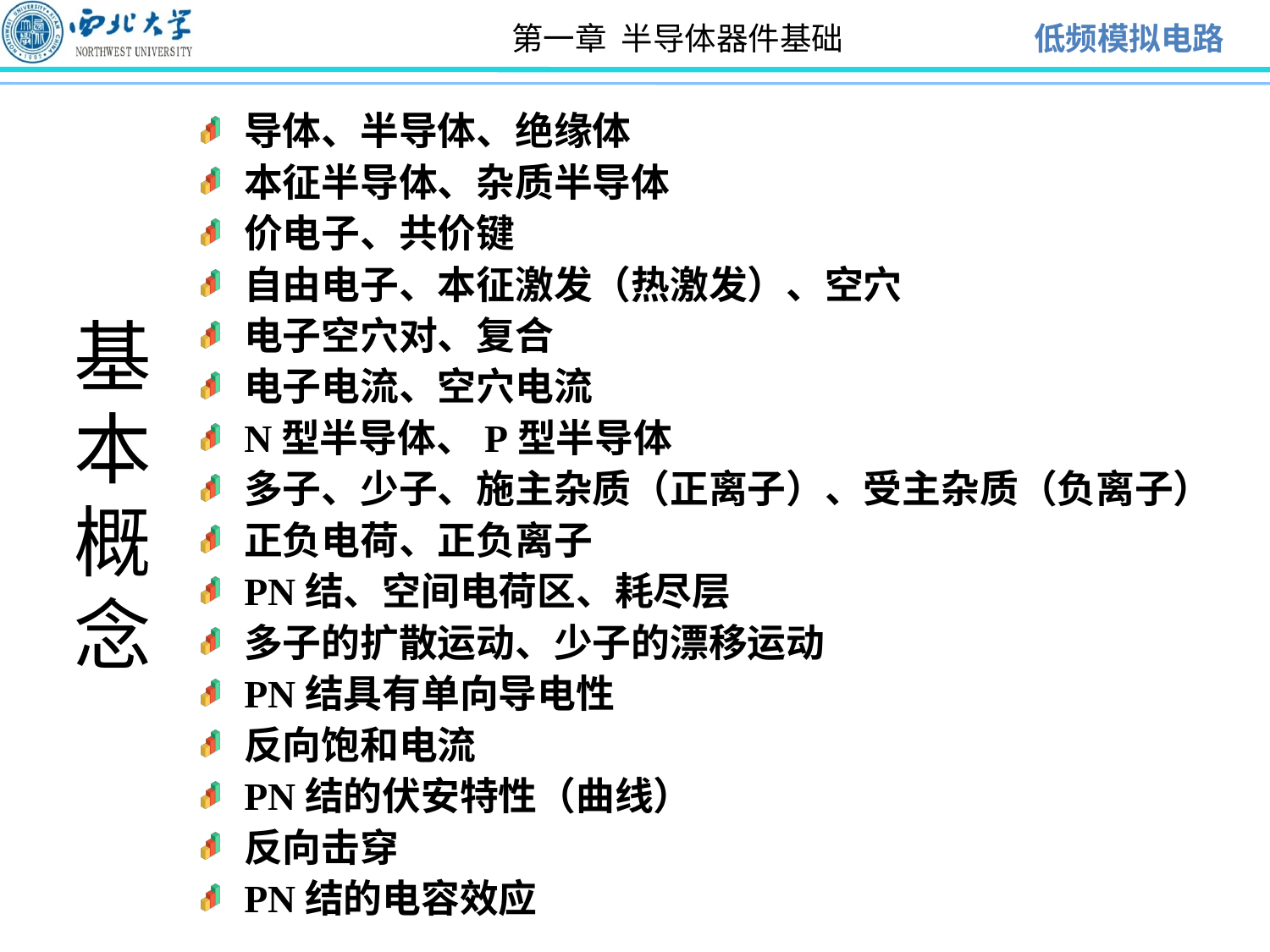

导体、半导体、绝缘体
本征半导体、杂质半导体
价电子、共价键
自由电子、本征激发（热激发）、空穴
电子空穴对、复合
电子电流、空穴电流
N型半导体、P型半导体
多子、少子、施主杂质（正离子）、受主杂质（负离子）
正负电荷、正负离子
PN结、空间电荷区、耗尽层
多子的扩散运动、少子的漂移运动
PN结具有单向导电性
反向饱和电流
PN结的伏安特性（曲线）
反向击穿
PN结的电容效应
基
本
概
念
37